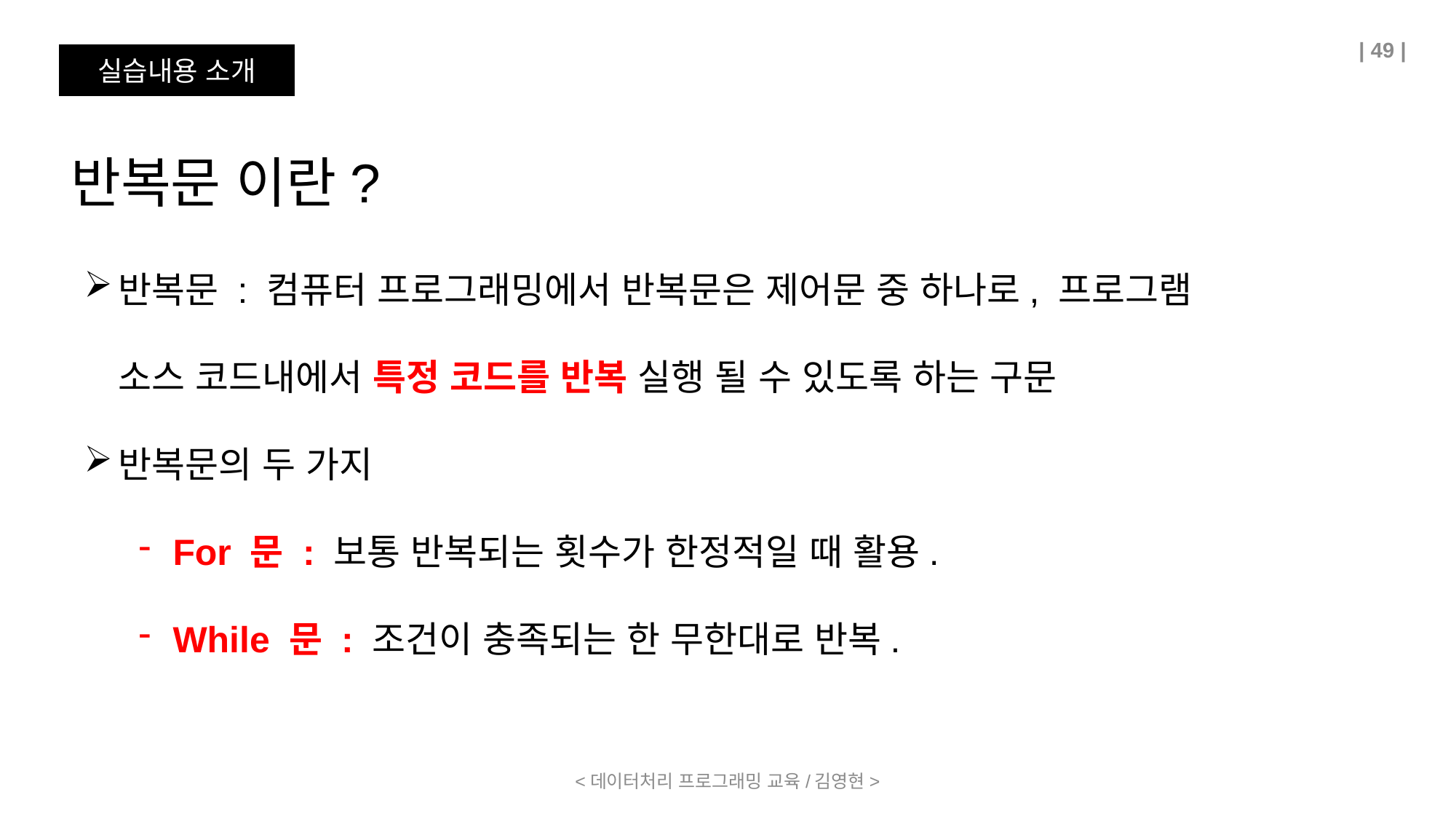

| 49 |
실습내용 소개
반복문 이란?
반복문 : 컴퓨터 프로그래밍에서 반복문은 제어문 중 하나로, 프로그램 소스 코드내에서 특정 코드를 반복 실행 될 수 있도록 하는 구문
반복문의 두 가지
For 문 : 보통 반복되는 횟수가 한정적일 때 활용.
While 문 : 조건이 충족되는 한 무한대로 반복.
<데이터처리 프로그래밍 교육/김영현>